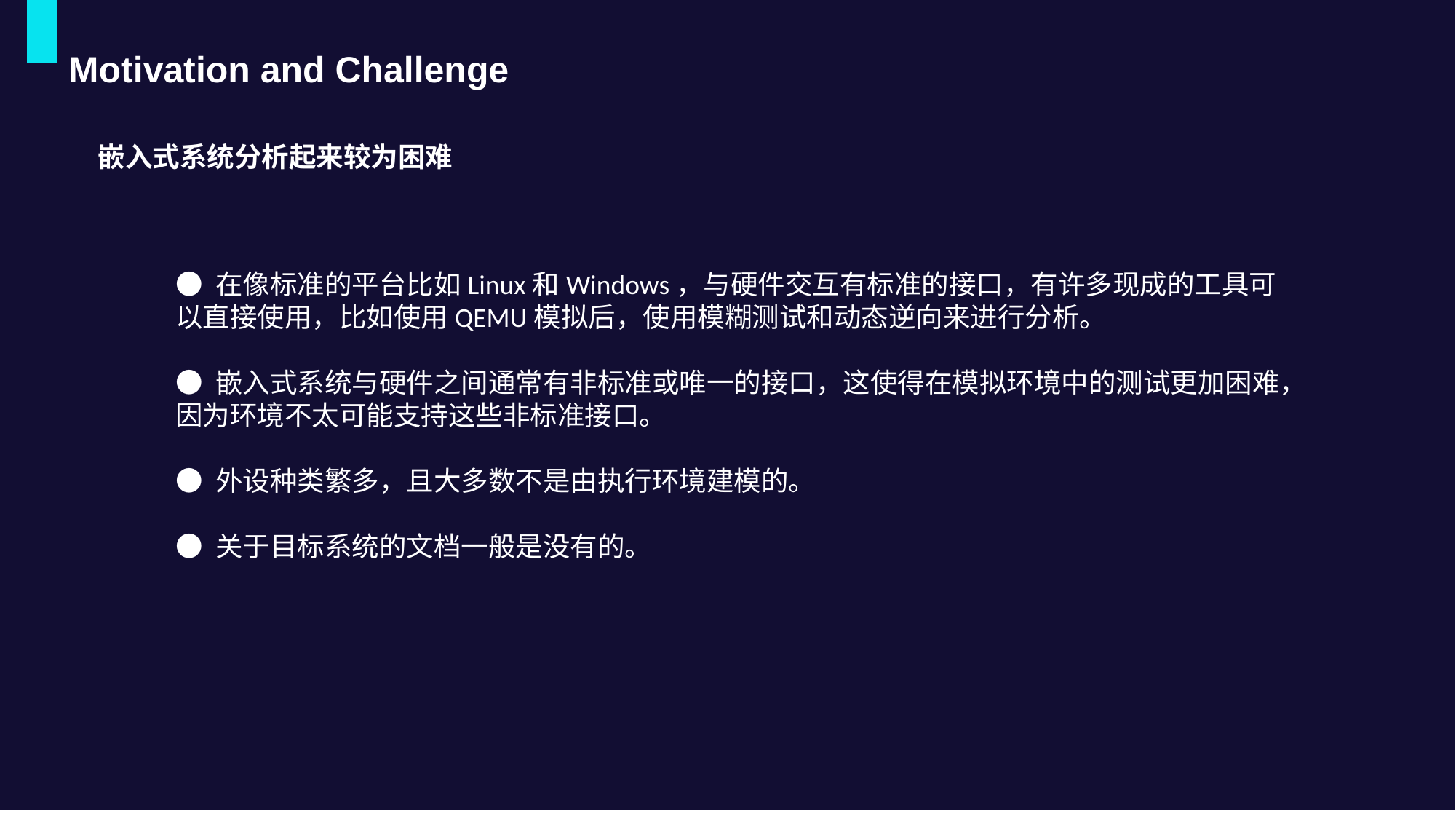

Motivation and Challenge
嵌入式系统分析起来较为困难
● 在像标准的平台比如Linux和Windows，与硬件交互有标准的接口，有许多现成的工具可以直接使用，比如使用QEMU模拟后，使用模糊测试和动态逆向来进行分析。

● 嵌入式系统与硬件之间通常有非标准或唯一的接口，这使得在模拟环境中的测试更加困难，因为环境不太可能支持这些非标准接口。

● 外设种类繁多，且大多数不是由执行环境建模的。

● 关于目标系统的文档一般是没有的。